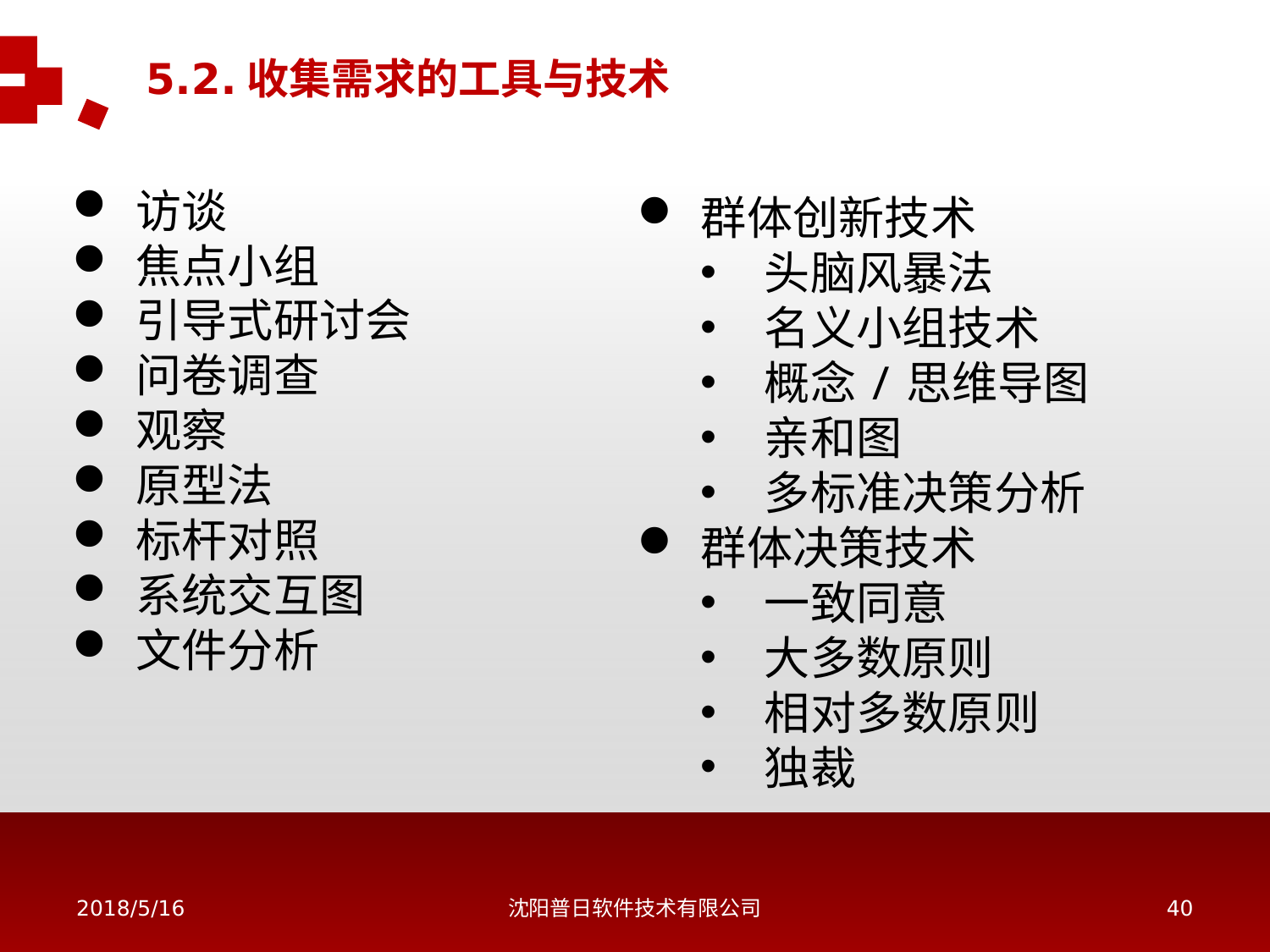

5.2.收集需求的工具与技术
访谈
焦点小组
引导式研讨会
问卷调查
观察
原型法
标杆对照
系统交互图
文件分析
群体创新技术
头脑风暴法
名义小组技术
概念/思维导图
亲和图
多标准决策分析
群体决策技术
一致同意
大多数原则
相对多数原则
独裁
2018/5/16
沈阳普日软件技术有限公司
40